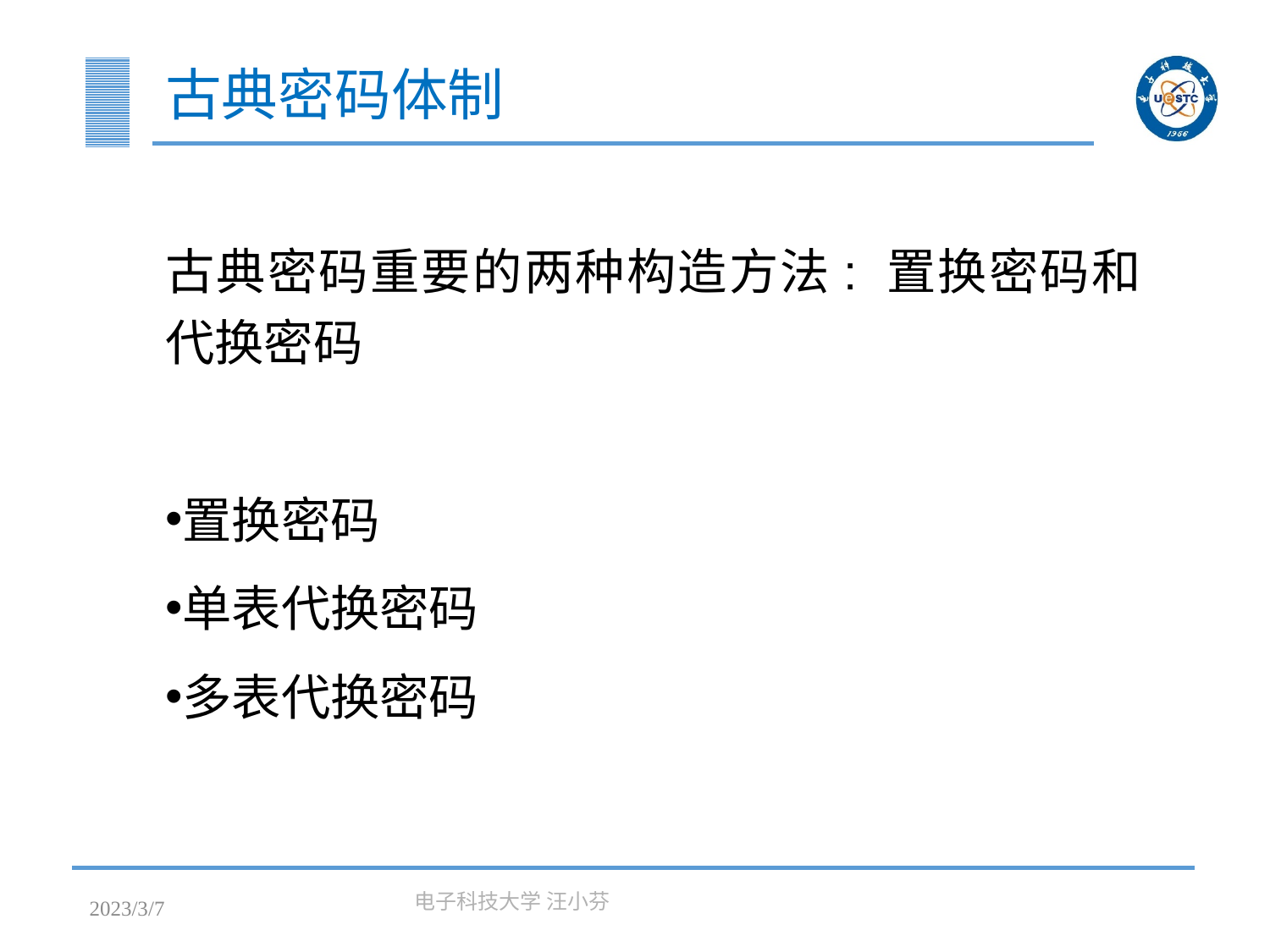

# 古典密码体制
古典密码重要的两种构造方法: 置换密码和代换密码

置换密码
单表代换密码
多表代换密码
2023/3/7
电子科技大学 汪小芬